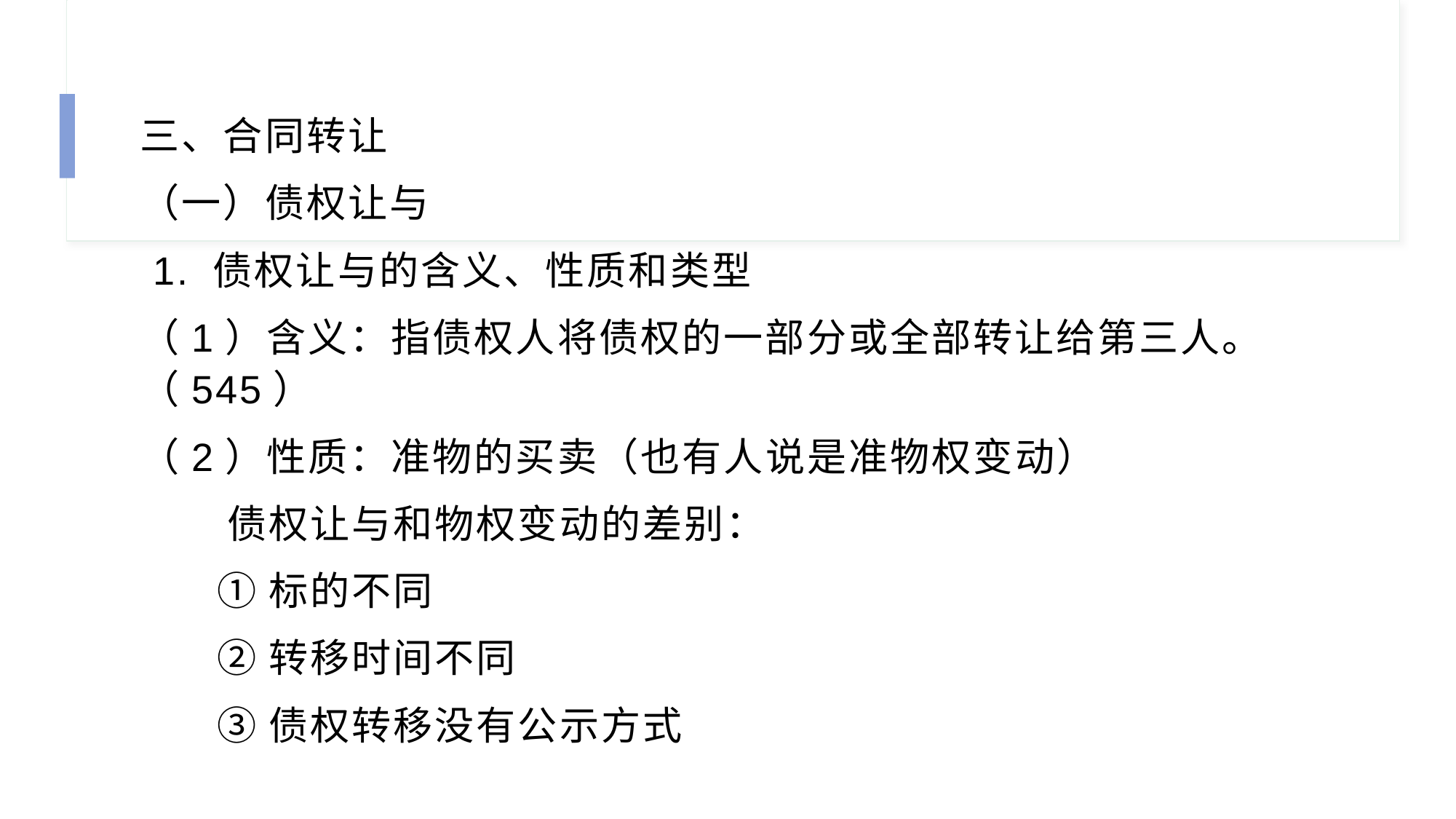

三、合同转让
（一）债权让与
 1. 债权让与的含义、性质和类型
（1）含义：指债权人将债权的一部分或全部转让给第三人。（545）
（2）性质：准物的买卖（也有人说是准物权变动）
       债权让与和物权变动的差别：
       ①标的不同
       ②转移时间不同
       ③债权转移没有公示方式